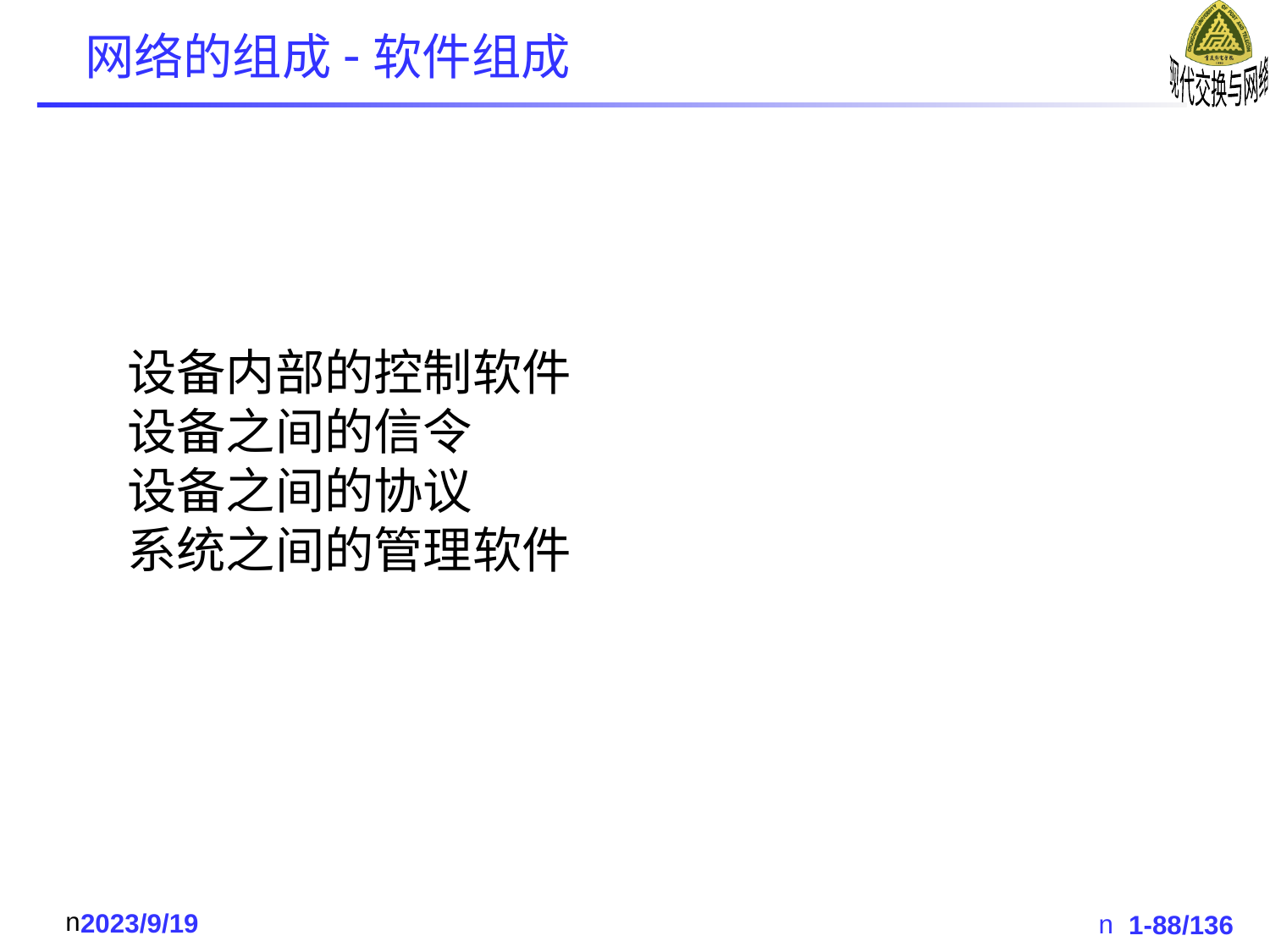

网络的组成-软件组成
设备内部的控制软件
设备之间的信令
设备之间的协议
系统之间的管理软件
2023/9/19
1-88/136